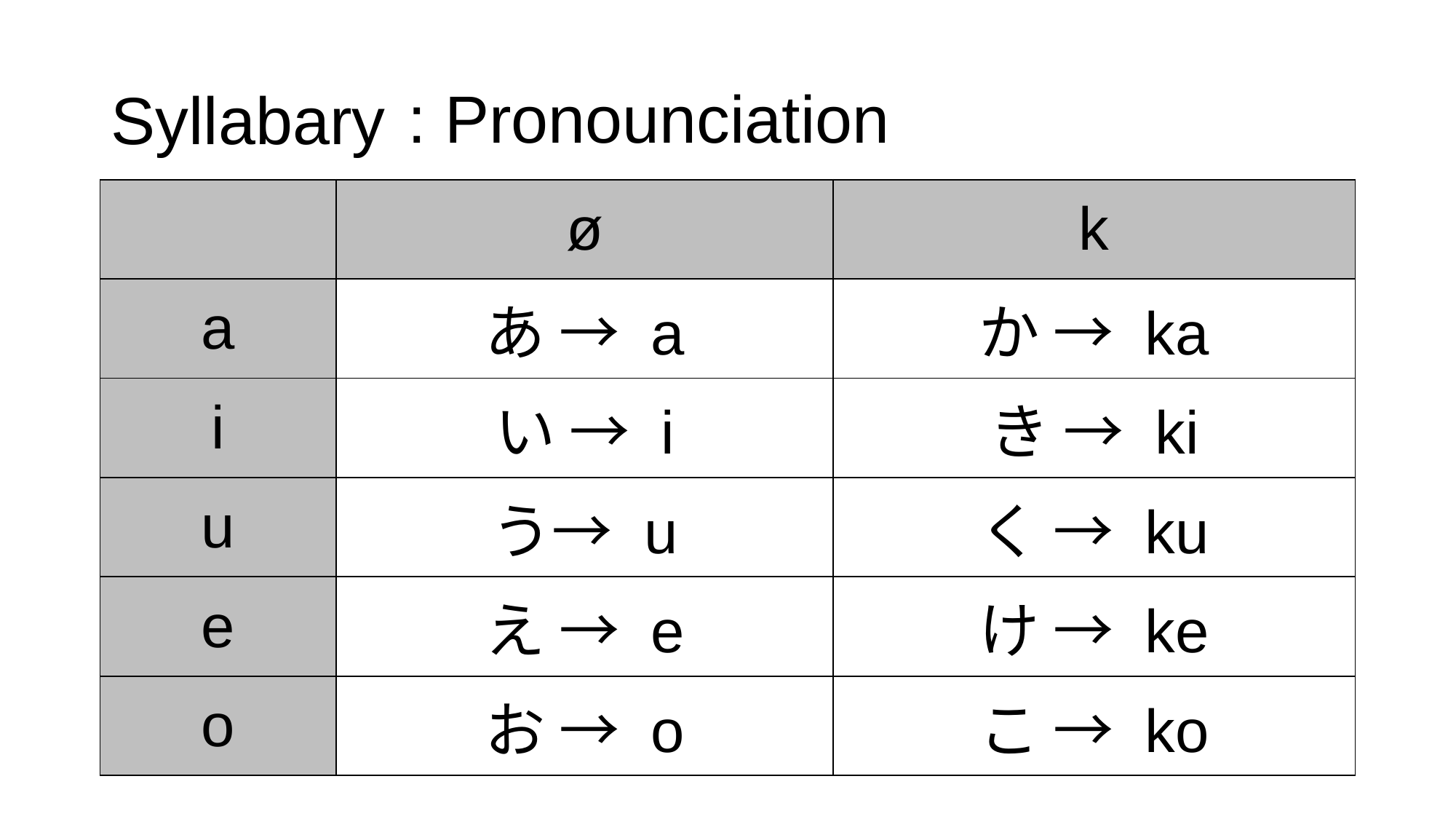

# Syllabary
 : Pronounciation
|  | ø | k |
| --- | --- | --- |
| a | あ → a | か → ka |
| i | い → i | き → ki |
| u | う→ u | く → ku |
| e | え → e | け → ke |
| o | お → o | こ → ko |